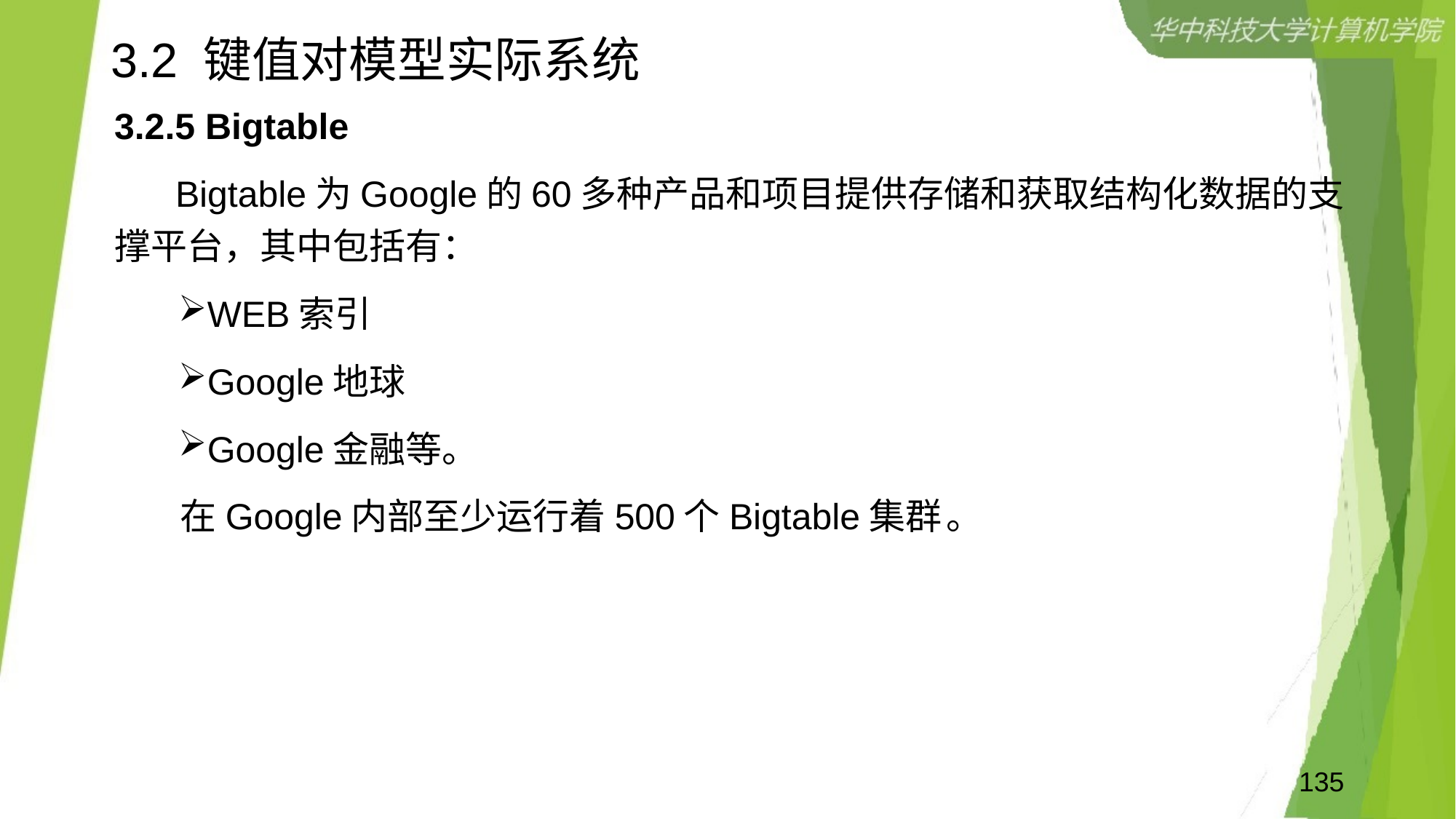

# 3.2 键值对模型实际系统
3.2.5 Bigtable
      Bigtable为Google的60多种产品和项目提供存储和获取结构化数据的支撑平台，其中包括有：
WEB索引
Google地球
Google金融等。
       在Google内部至少运行着500个Bigtable集群 。
135